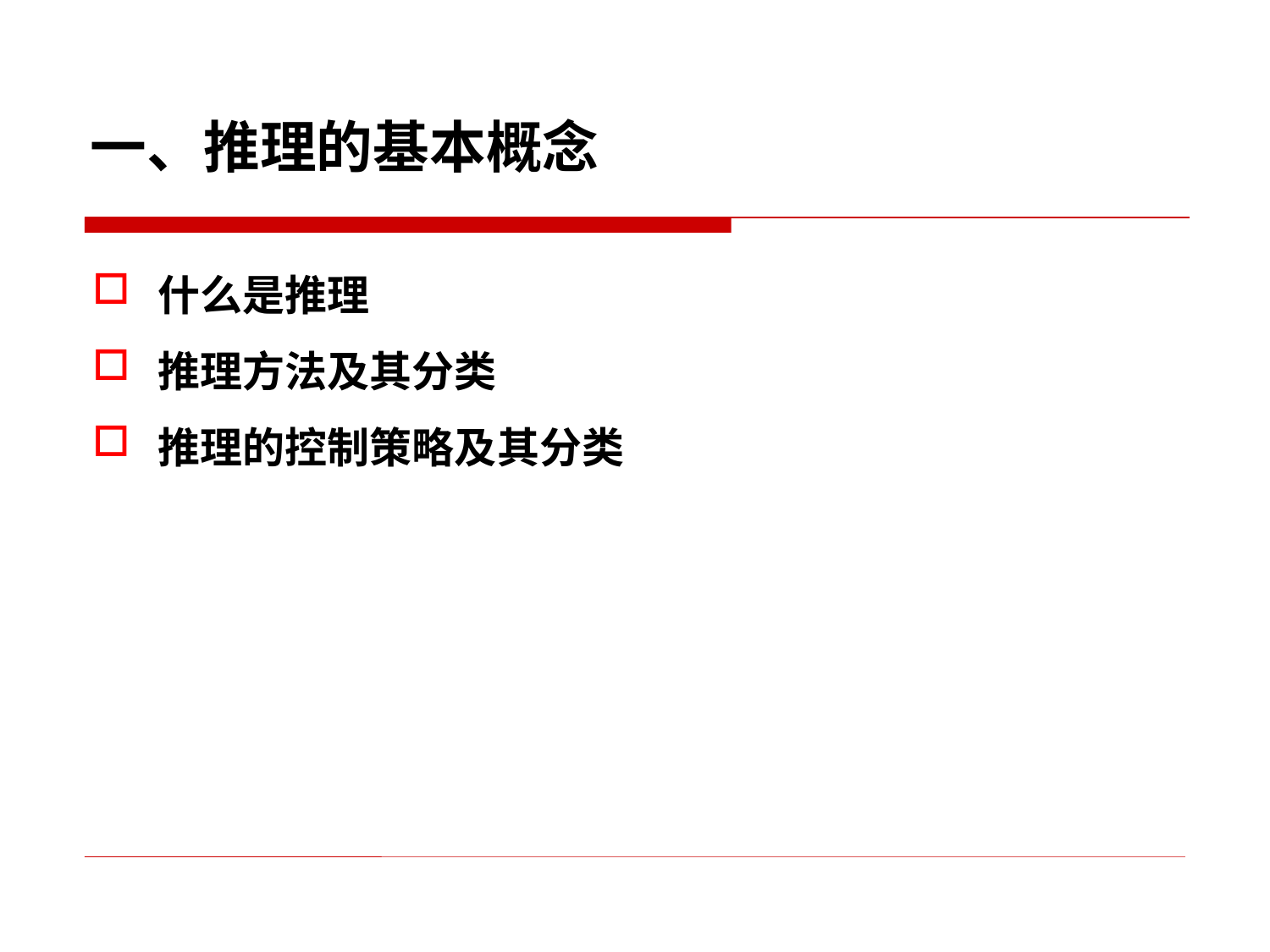

# 一、推理的基本概念
什么是推理
推理方法及其分类
推理的控制策略及其分类